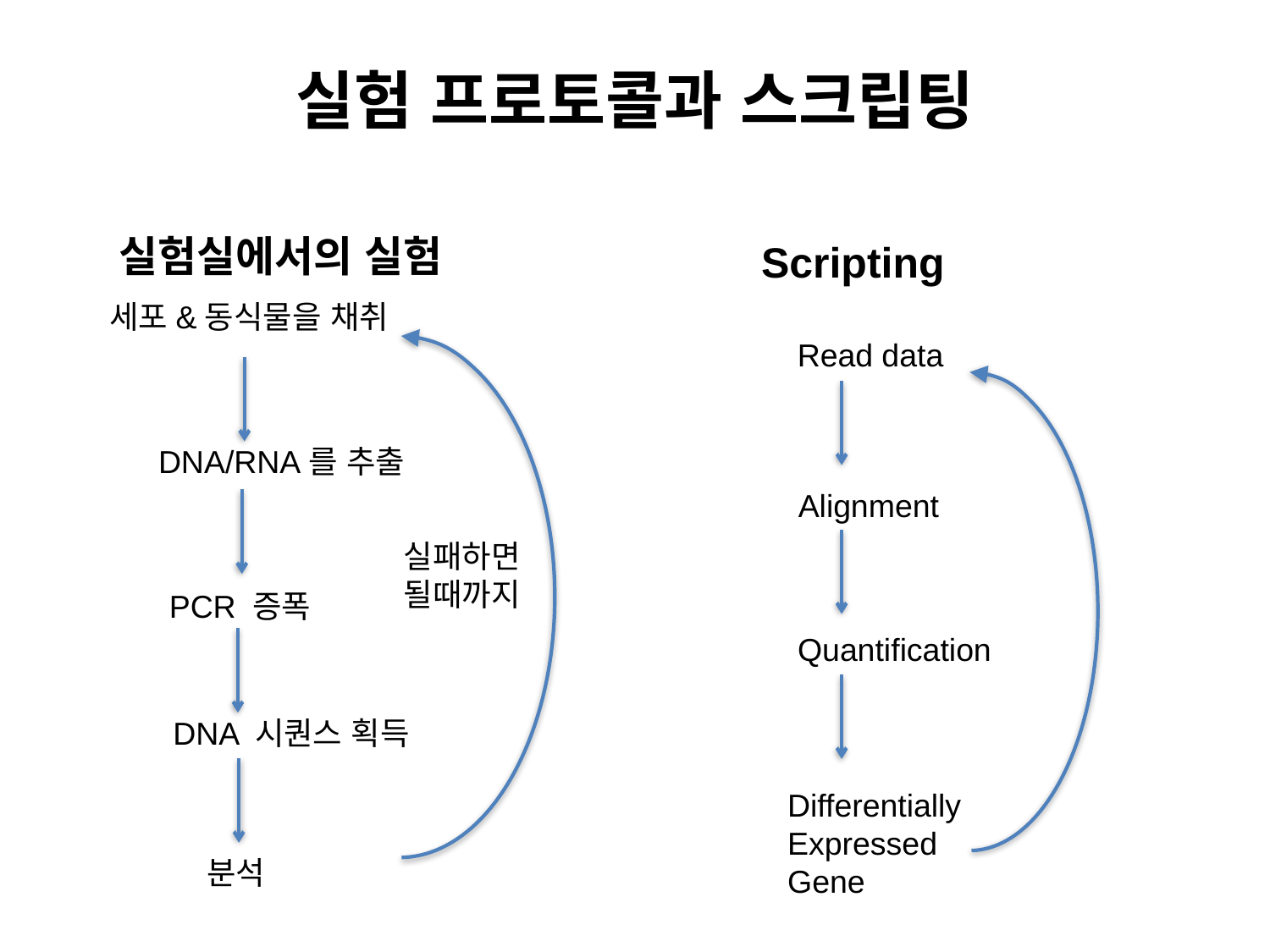

# 실험 프로토콜과 스크립팅
실험실에서의 실험
Scripting
세포&동식물을 채취
Read data

DNA/RNA를 추출
Alignment
실패하면
될때까지
PCR 증폭
Quantification
DNA 시퀀스 획득
Differentially
Expressed
Gene
분석